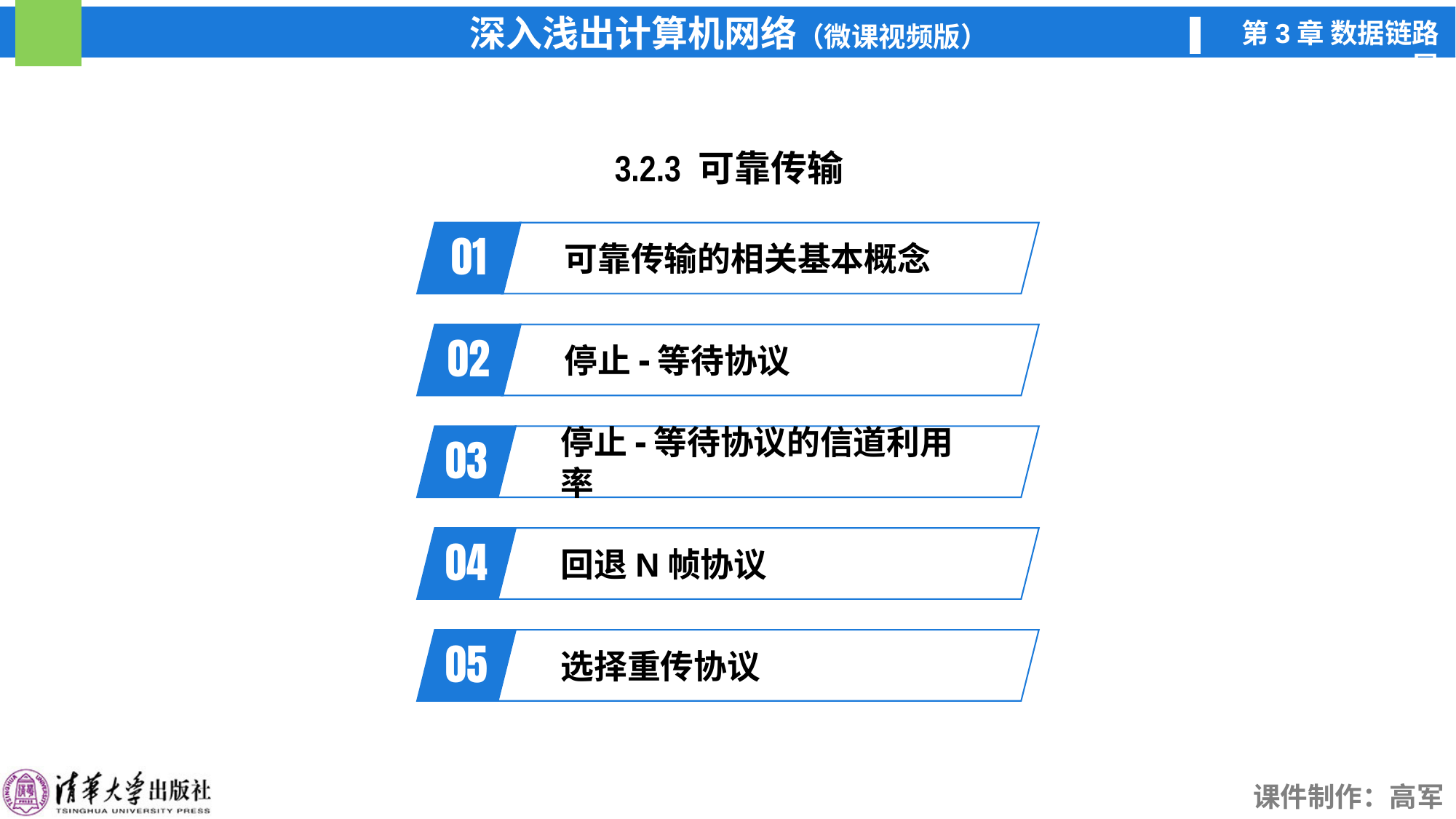

3.2.3 可靠传输
01
可靠传输的相关基本概念
02
停止-等待协议
03
停止-等待协议的信道利用率
04
回退N帧协议
05
选择重传协议